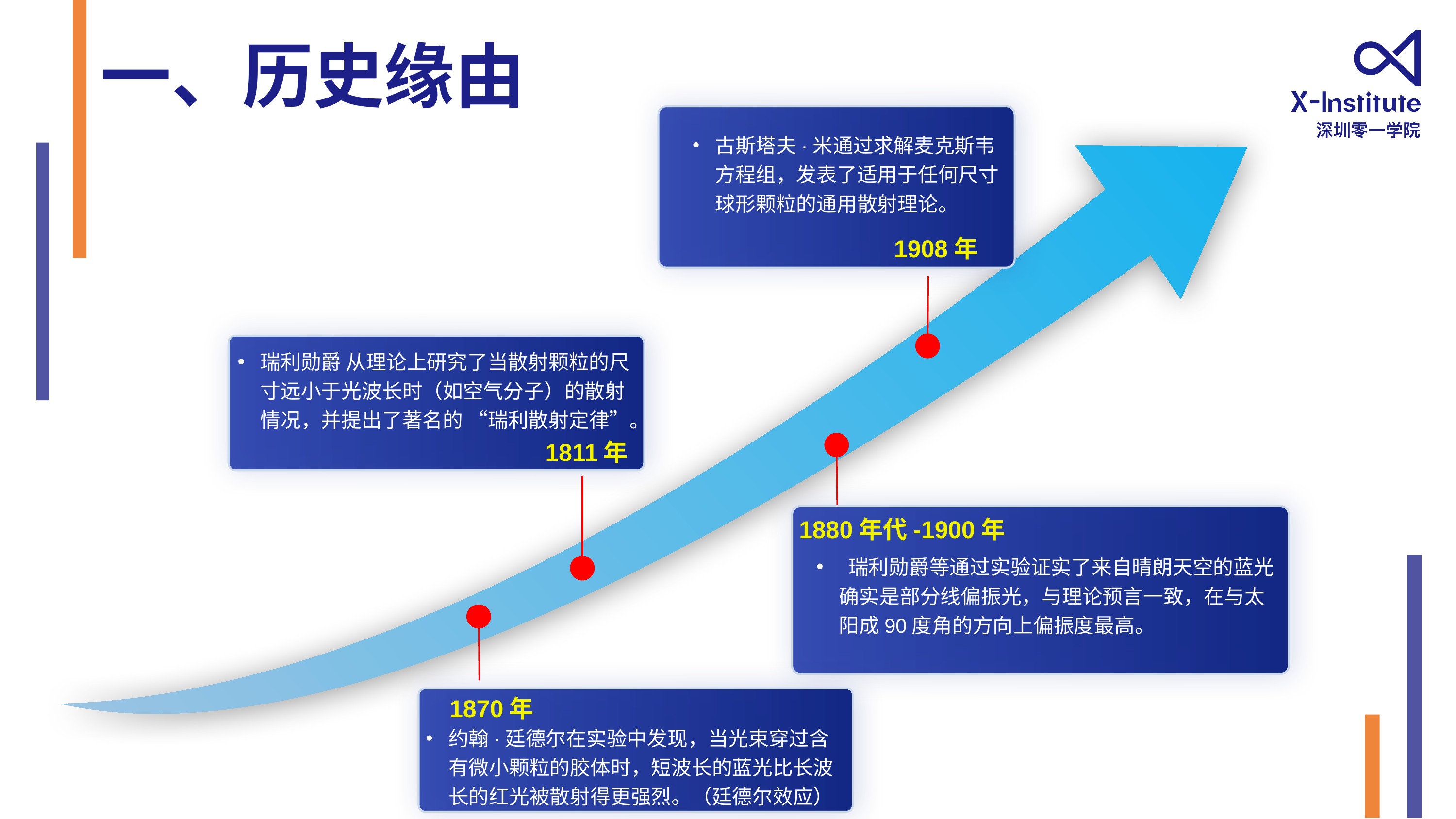

一、历史缘由

古斯塔夫·米通过求解麦克斯韦方程组，发表了适用于任何尺寸球形颗粒的通用散射理论。

1908年

瑞利勋爵 从理论上研究了当散射颗粒的尺寸远小于光波长时（如空气分子）的散射情况，并提出了著名的 “瑞利散射定律”。
1811年
牛顿用三棱镜研究日光，得出结论：白光是由不同颜色（即不同波长）的光混合而成的，不同波长的光有不同的折射率。

 瑞利勋爵等通过实验证实了来自晴朗天空的蓝光确实是部分线偏振光，与理论预言一致，在与太阳成90度角的方向上偏振度最高。
 1880年代-1900年

约翰·廷德尔在实验中发现，当光束穿过含有微小颗粒的胶体时，短波长的蓝光比长波长的红光被散射得更强烈。（廷德尔效应）
1870年